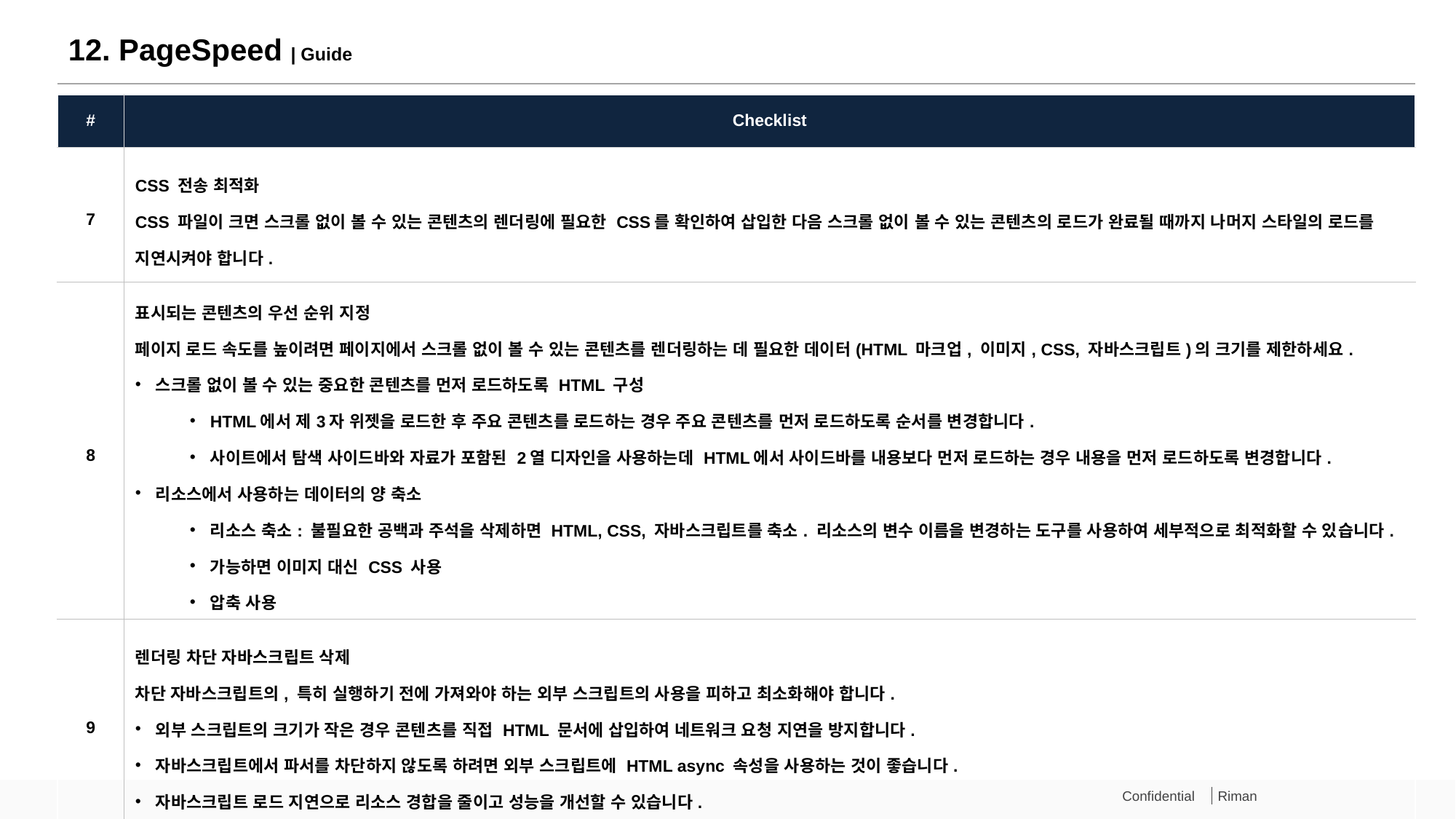

# 12. PageSpeed | Guide

| # | Checklist |
| --- | --- |
| 7 | CSS 전송 최적화 CSS 파일이 크면 스크롤 없이 볼 수 있는 콘텐츠의 렌더링에 필요한 CSS를 확인하여 삽입한 다음 스크롤 없이 볼 수 있는 콘텐츠의 로드가 완료될 때까지 나머지 스타일의 로드를 지연시켜야 합니다. |
| 8 | 표시되는 콘텐츠의 우선 순위 지정 페이지 로드 속도를 높이려면 페이지에서 스크롤 없이 볼 수 있는 콘텐츠를 렌더링하는 데 필요한 데이터(HTML 마크업, 이미지, CSS, 자바스크립트)의 크기를 제한하세요. 스크롤 없이 볼 수 있는 중요한 콘텐츠를 먼저 로드하도록 HTML 구성 HTML에서 제3자 위젯을 로드한 후 주요 콘텐츠를 로드하는 경우 주요 콘텐츠를 먼저 로드하도록 순서를 변경합니다. 사이트에서 탐색 사이드바와 자료가 포함된 2열 디자인을 사용하는데 HTML에서 사이드바를 내용보다 먼저 로드하는 경우 내용을 먼저 로드하도록 변경합니다. 리소스에서 사용하는 데이터의 양 축소 리소스 축소: 불필요한 공백과 주석을 삭제하면 HTML, CSS, 자바스크립트를 축소. 리소스의 변수 이름을 변경하는 도구를 사용하여 세부적으로 최적화할 수 있습니다. 가능하면 이미지 대신 CSS 사용 압축 사용 |
| 9 | 렌더링 차단 자바스크립트 삭제 차단 자바스크립트의, 특히 실행하기 전에 가져와야 하는 외부 스크립트의 사용을 피하고 최소화해야 합니다. 외부 스크립트의 크기가 작은 경우 콘텐츠를 직접 HTML 문서에 삽입하여 네트워크 요청 지연을 방지합니다. 자바스크립트에서 파서를 차단하지 않도록 하려면 외부 스크립트에 HTML async 속성을 사용하는 것이 좋습니다. 자바스크립트 로드 지연으로 리소스 경합을 줄이고 성능을 개선할 수 있습니다. |